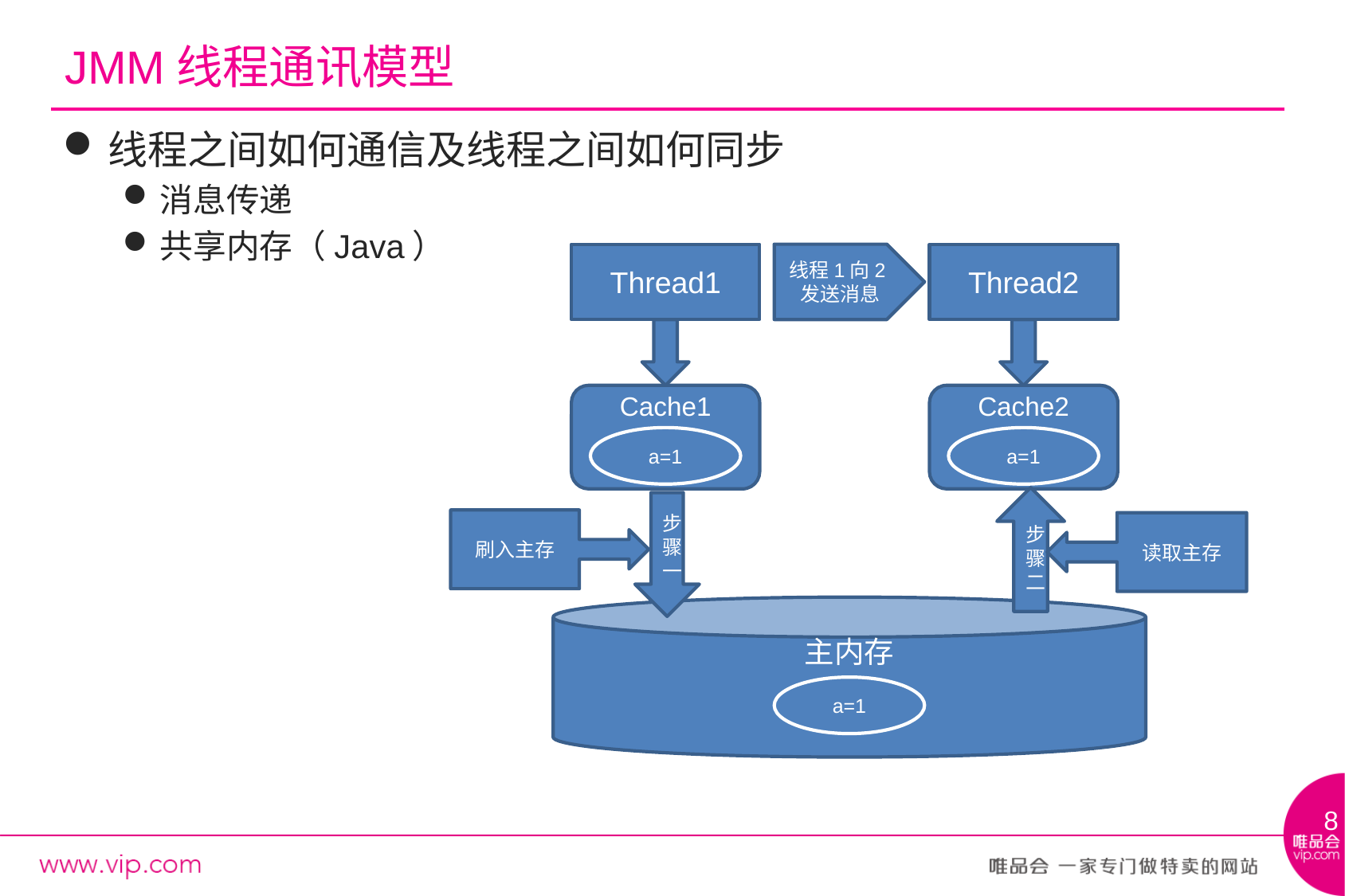

# JMM线程通讯模型
线程之间如何通信及线程之间如何同步
消息传递
共享内存（Java）

Thread1
Thread2
线程1向2发送消息

Cache1

Cache2

a=1
a=1
步骤二
步骤一
刷入主存
读取主存
主内存

a=1